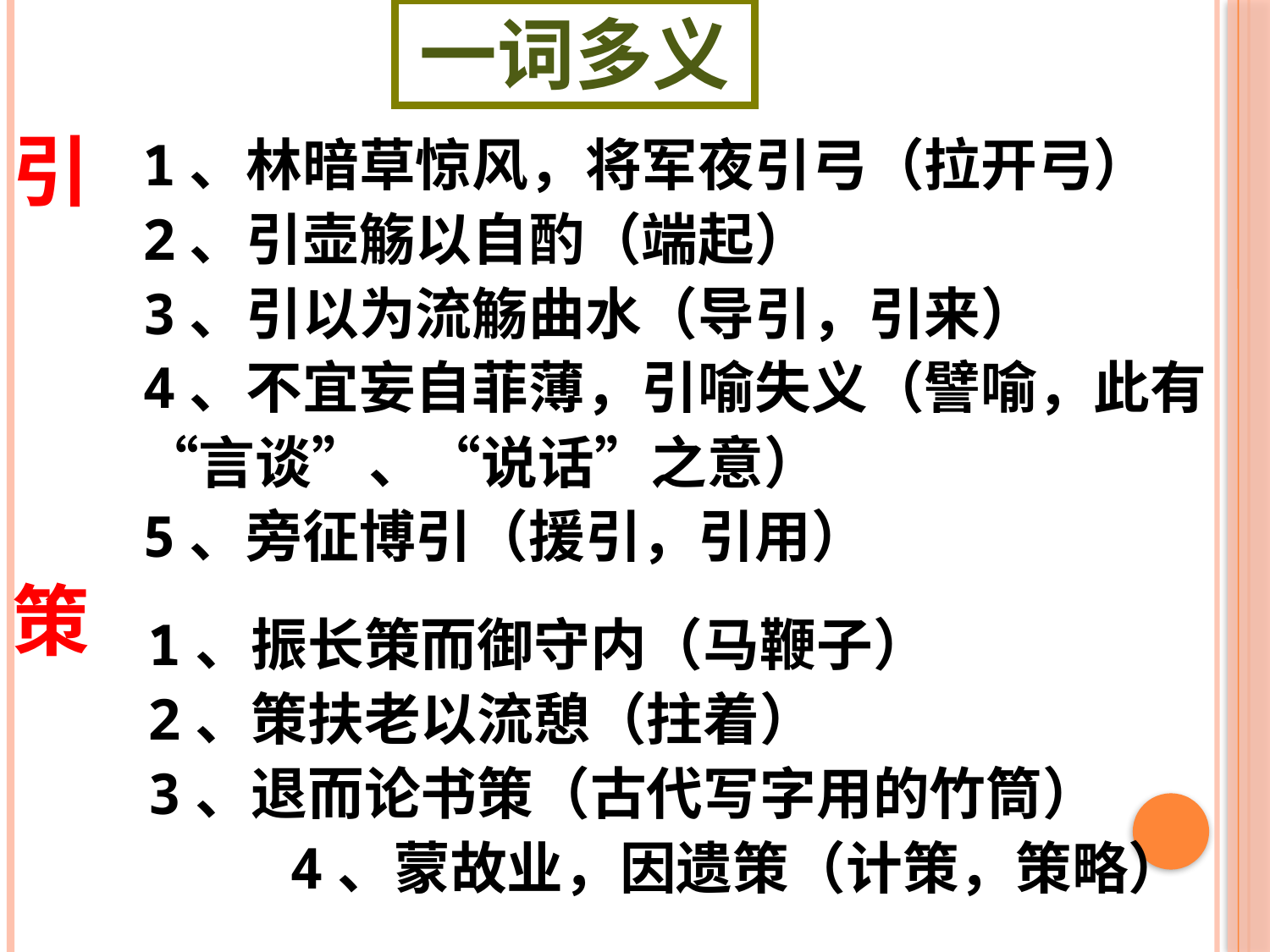

一词多义
引
1、林暗草惊风，将军夜引弓（拉开弓）
2、引壶觞以自酌（端起）
3、引以为流觞曲水（导引，引来）
4、不宜妄自菲薄，引喻失义（譬喻，此有“言谈”、“说话”之意）
5、旁征博引（援引，引用）
策
1、振长策而御守内（马鞭子）
2、策扶老以流憩（拄着）
3、退而论书策（古代写字用的竹筒）                   4、蒙故业，因遗策（计策，策略）